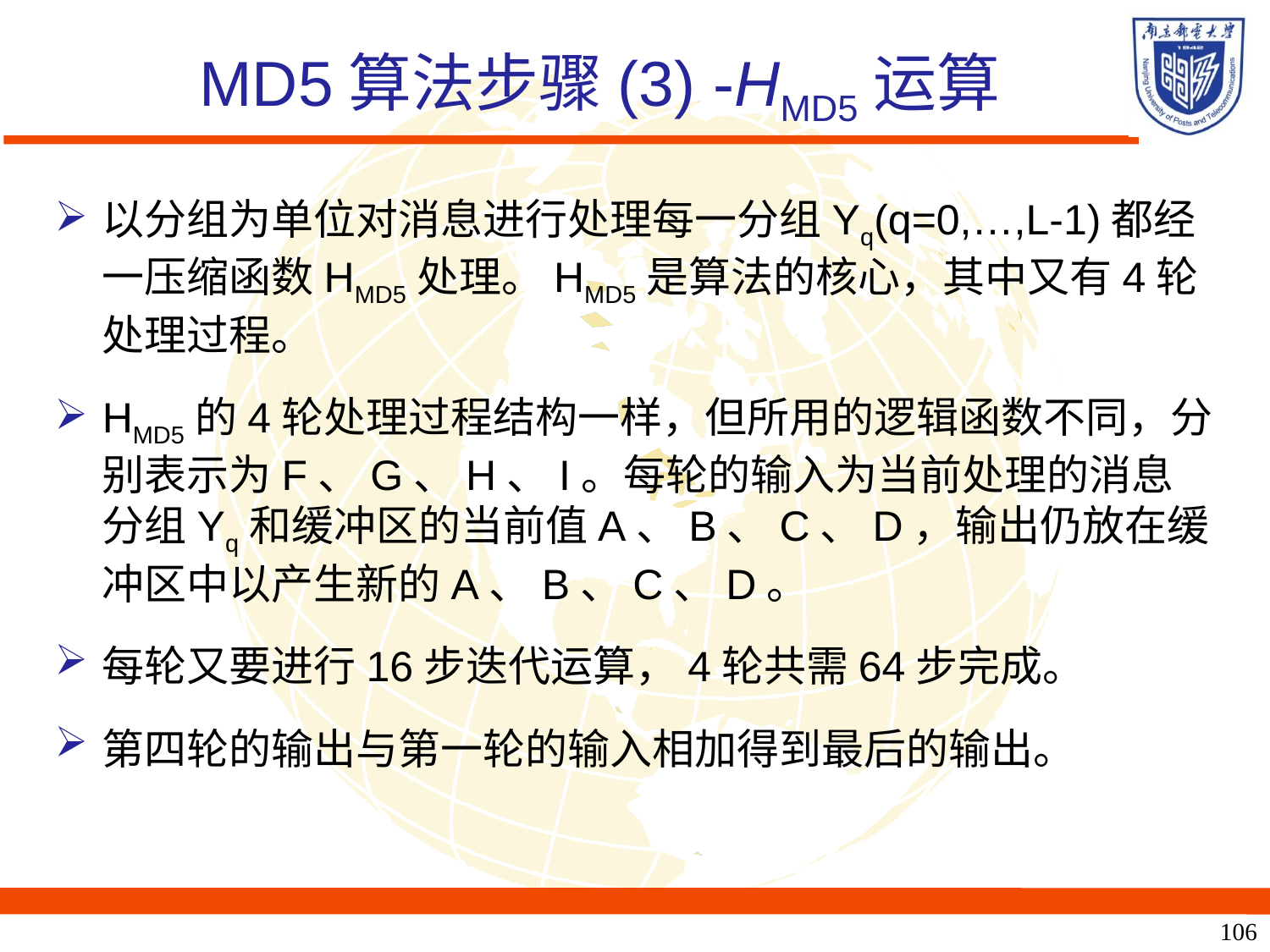

# MD5算法步骤(3) -HMD5运算
以分组为单位对消息进行处理每一分组Yq(q=0,…,L-1)都经一压缩函数HMD5处理。HMD5是算法的核心，其中又有4轮处理过程。
HMD5的4轮处理过程结构一样，但所用的逻辑函数不同，分别表示为F、G、H、I。每轮的输入为当前处理的消息分组Yq和缓冲区的当前值A、B、C、D，输出仍放在缓冲区中以产生新的A、B、C、D。
每轮又要进行16步迭代运算，4轮共需64步完成。
第四轮的输出与第一轮的输入相加得到最后的输出。
106